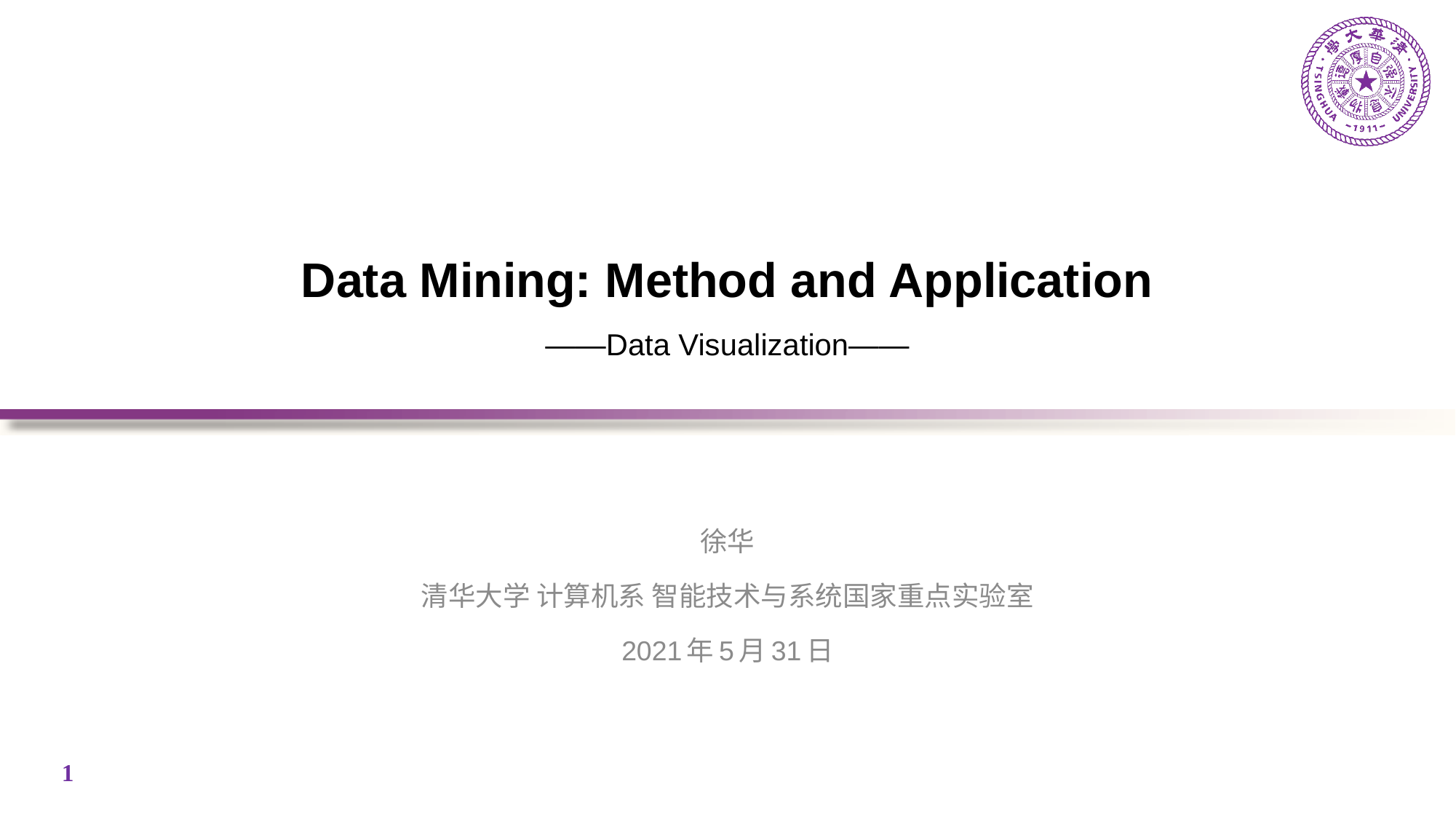

# Data Mining: Method and Application ——Data Visualization——

徐华
清华大学 计算机系 智能技术与系统国家重点实验室
2021年5月31日